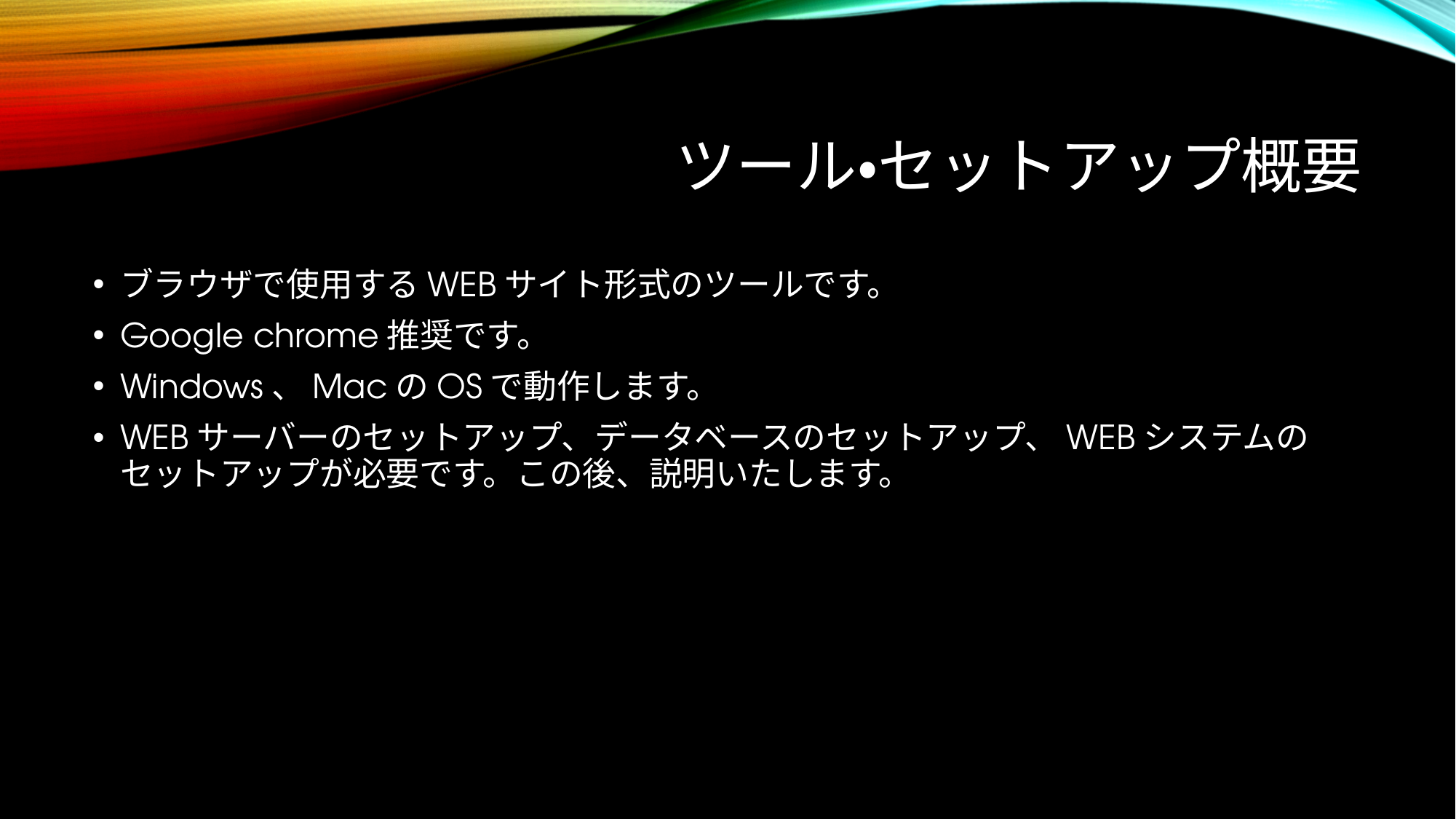

# ツール・セットアップ概要
ブラウザで使用するWEBサイト形式のツールです。
Google chrome推奨です。
Windows、MacのOSで動作します。
WEBサーバーのセットアップ、データベースのセットアップ、WEBシステムのセットアップが必要です。この後、説明いたします。